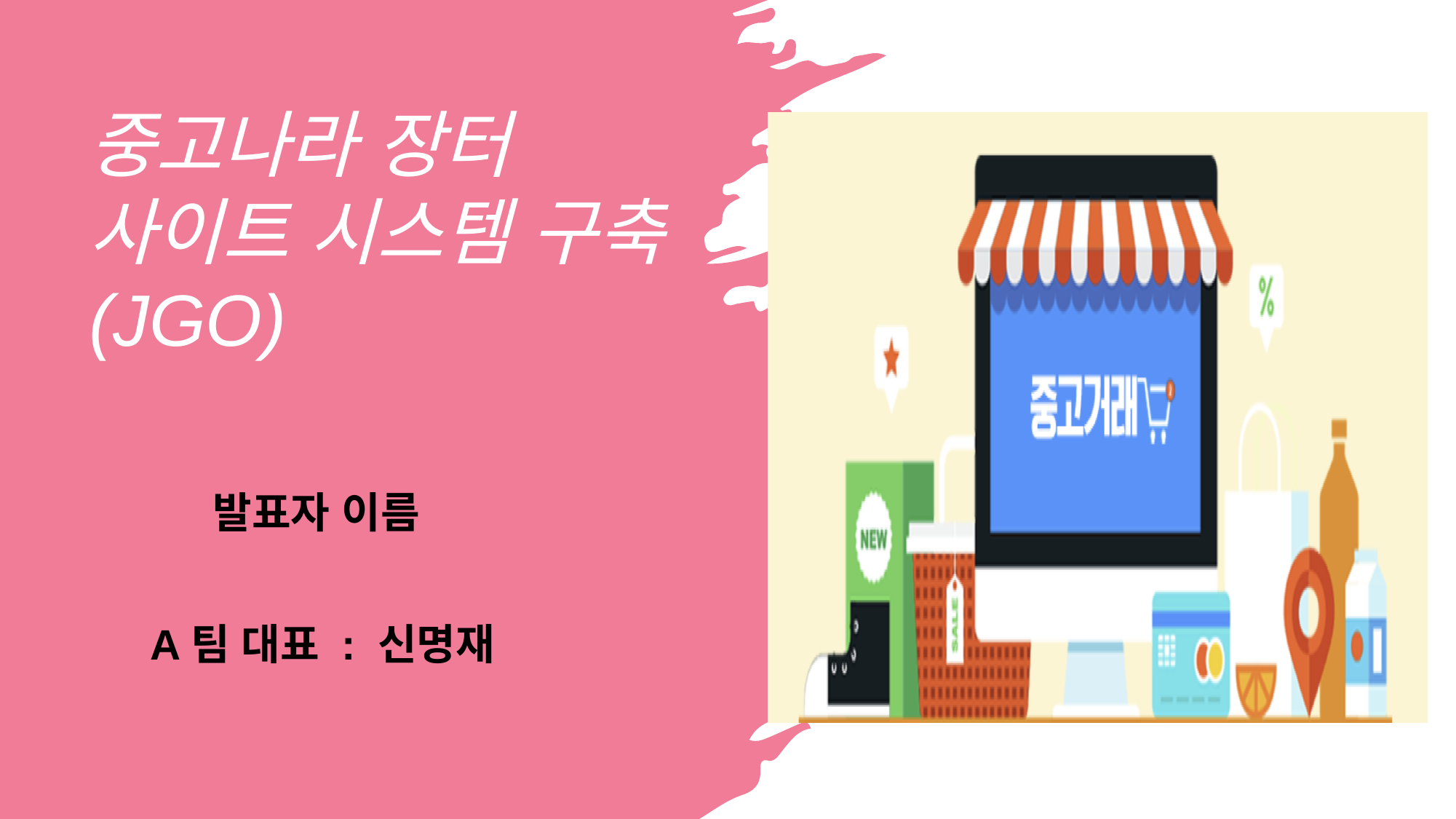

# 중고나라 장터 사이트 시스템 구축 (JGO)
발표자 이름

A팀 대표 : 신명재